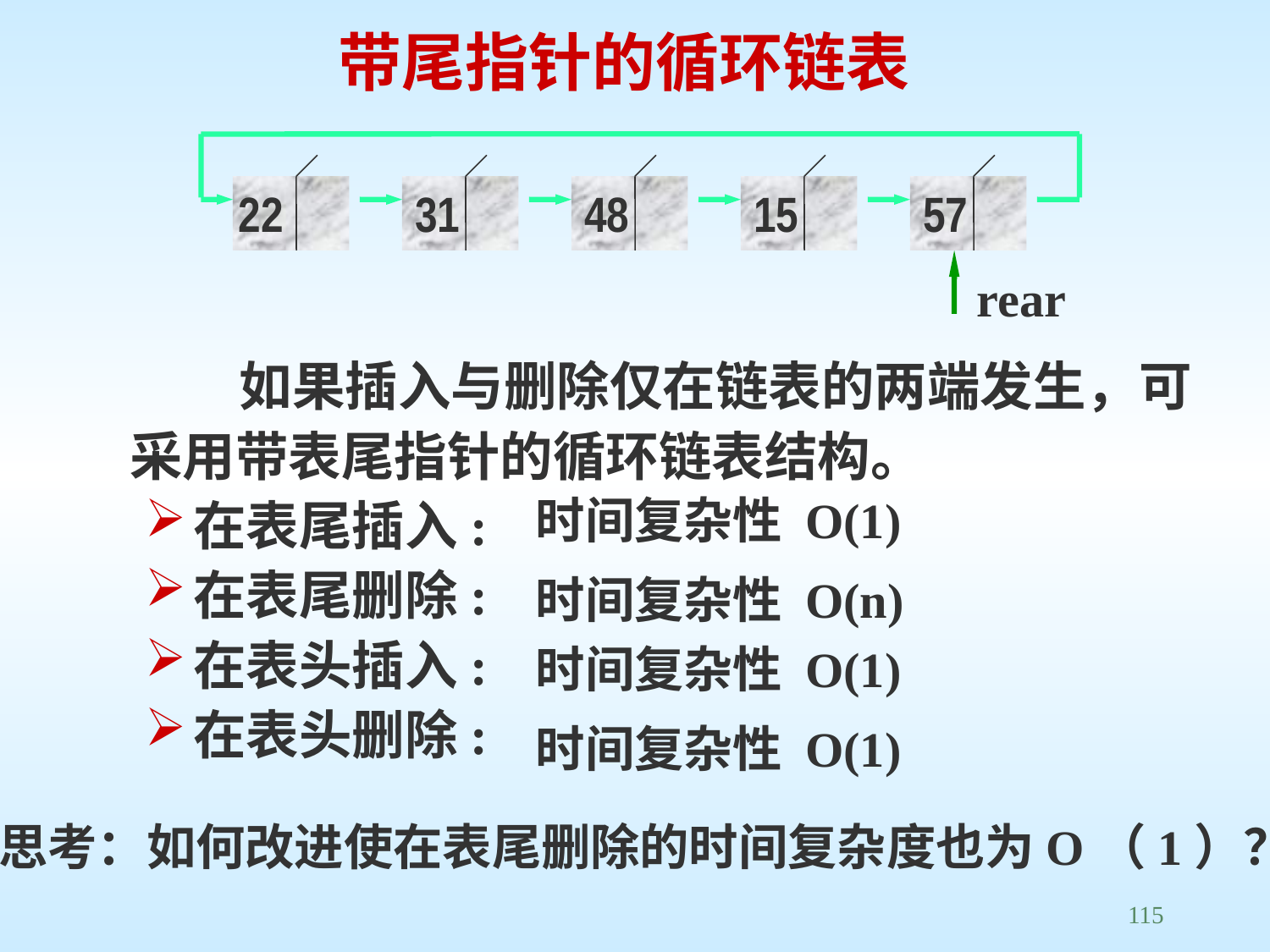

带尾指针的循环链表

22

31

48

15

57

rear
            如果插入与删除仅在链表的两端发生，可采用带表尾指针的循环链表结构。
在表尾插入:
在表尾删除:
在表头插入:
在表头删除:
时间复杂性 O(1)
时间复杂性 O(n)
时间复杂性 O(1)
时间复杂性 O(1)
思考：如何改进使在表尾删除的时间复杂度也为O（1）？
115